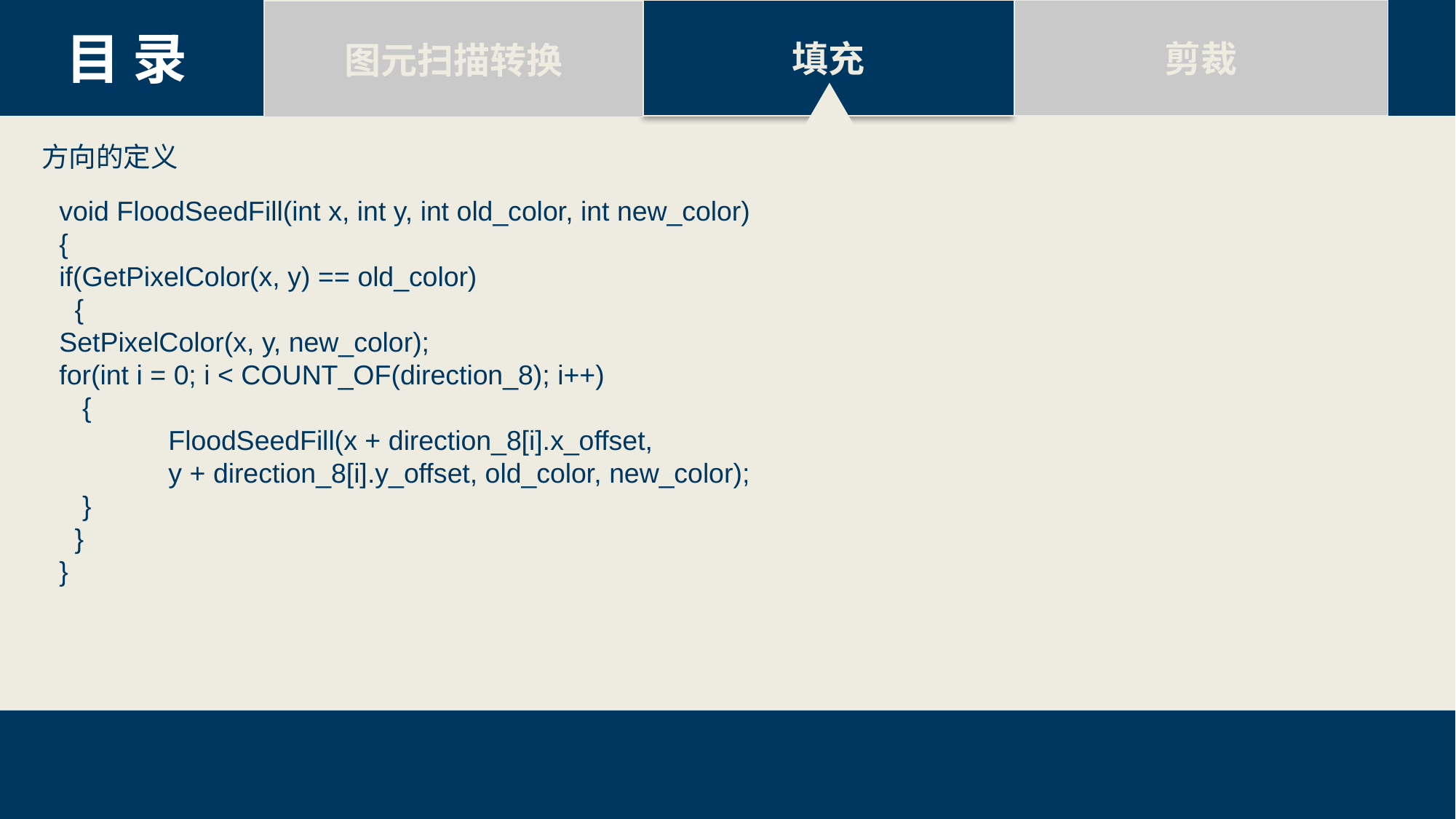

剪裁
填充
图元扫描转换
目 录

方向的定义
void FloodSeedFill(int x, int y, int old_color, int new_color)
{
if(GetPixelColor(x, y) == old_color)
  {
SetPixelColor(x, y, new_color);
for(int i = 0; i < COUNT_OF(direction_8); i++)
   {
	FloodSeedFill(x + direction_8[i].x_offset,
	y + direction_8[i].y_offset, old_color, new_color);
   }
  }
}

29